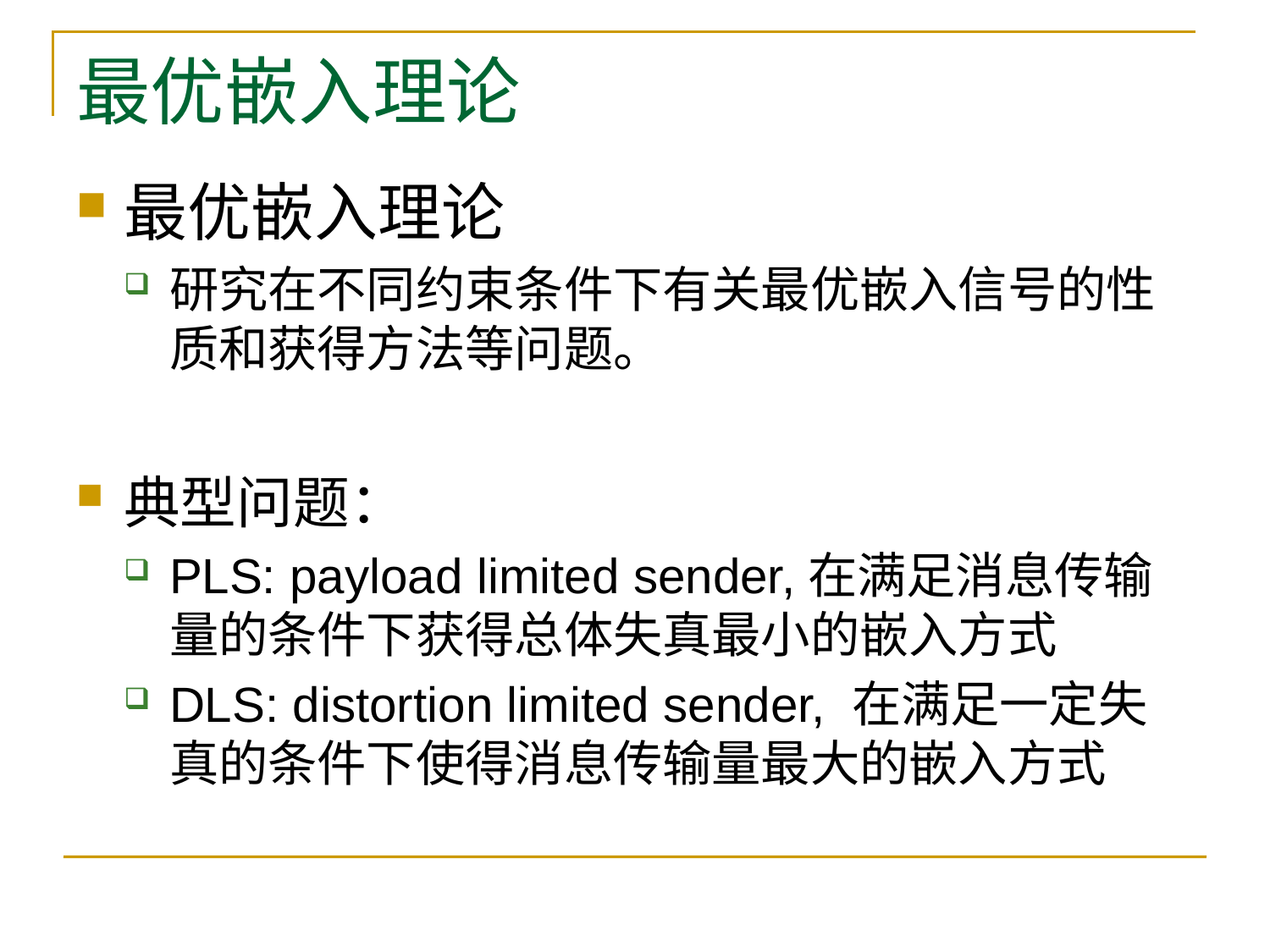

# 最优嵌入理论
最优嵌入理论
研究在不同约束条件下有关最优嵌入信号的性质和获得方法等问题。

典型问题：
PLS: payload limited sender,在满足消息传输量的条件下获得总体失真最小的嵌入方式
DLS: distortion limited sender, 在满足一定失真的条件下使得消息传输量最大的嵌入方式